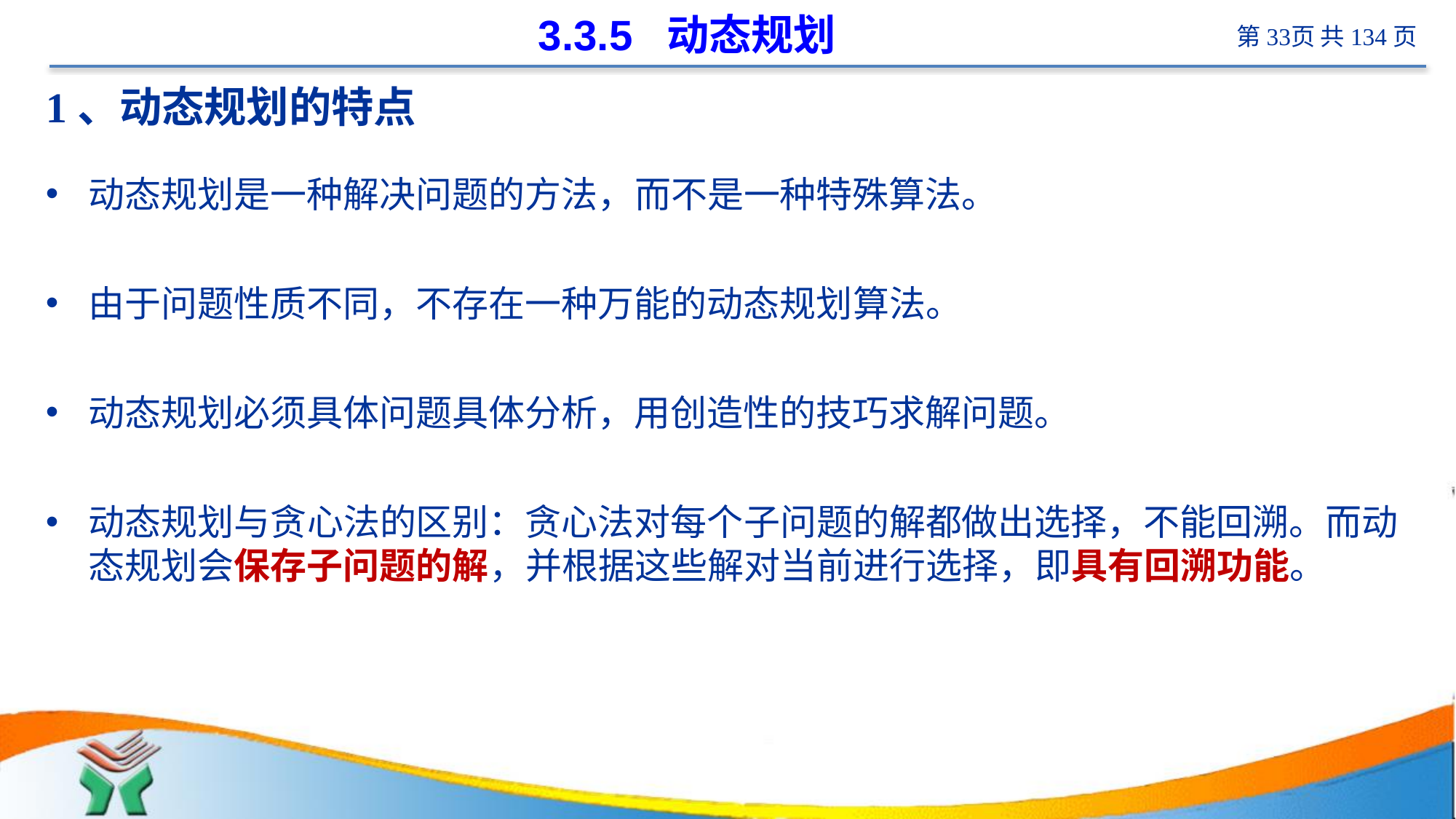

# 3.3.5  动态规划
1、动态规划的特点

动态规划是一种解决问题的方法，而不是一种特殊算法。

由于问题性质不同，不存在一种万能的动态规划算法。

动态规划必须具体问题具体分析，用创造性的技巧求解问题。

动态规划与贪心法的区别：贪心法对每个子问题的解都做出选择，不能回溯。而动态规划会保存子问题的解，并根据这些解对当前进行选择，即具有回溯功能。